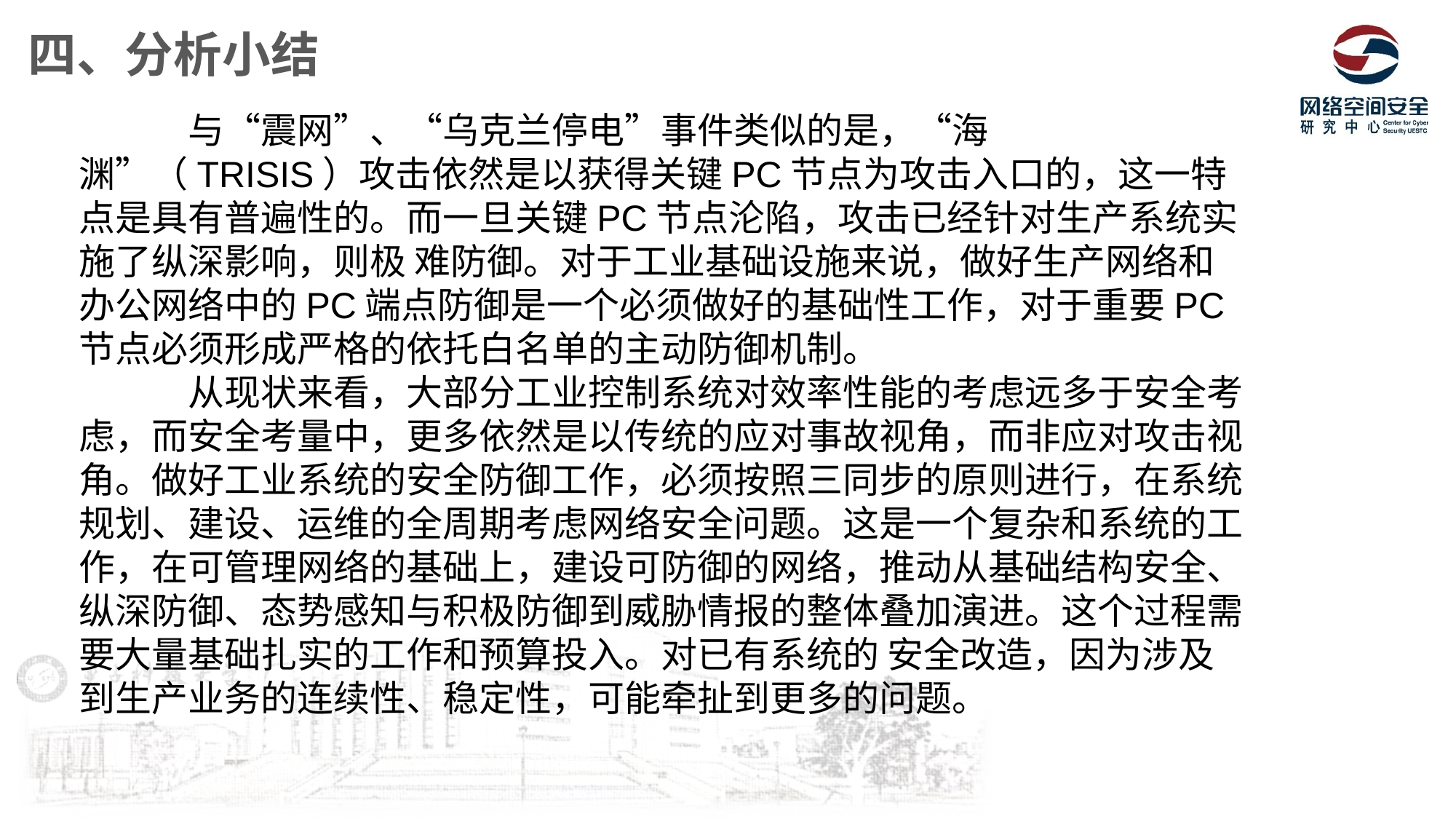

四、分析小结
	与“震网”、“乌克兰停电”事件类似的是，“海渊”（TRISIS）攻击依然是以获得关键PC节点为攻击入口的，这一特点是具有普遍性的。而一旦关键PC节点沦陷，攻击已经针对生产系统实施了纵深影响，则极 难防御。对于工业基础设施来说，做好生产网络和办公网络中的PC端点防御是一个必须做好的基础性工作，对于重要PC节点必须形成严格的依托白名单的主动防御机制。
	从现状来看，大部分工业控制系统对效率性能的考虑远多于安全考虑，而安全考量中，更多依然是以传统的应对事故视角，而非应对攻击视角。做好工业系统的安全防御工作，必须按照三同步的原则进行，在系统 规划、建设、运维的全周期考虑网络安全问题。这是一个复杂和系统的工作，在可管理网络的基础上，建设可防御的网络，推动从基础结构安全、纵深防御、态势感知与积极防御到威胁情报的整体叠加演进。这个过程需要大量基础扎实的工作和预算投入。对已有系统的 安全改造，因为涉及到生产业务的连续性、稳定性，可能牵扯到更多的问题。